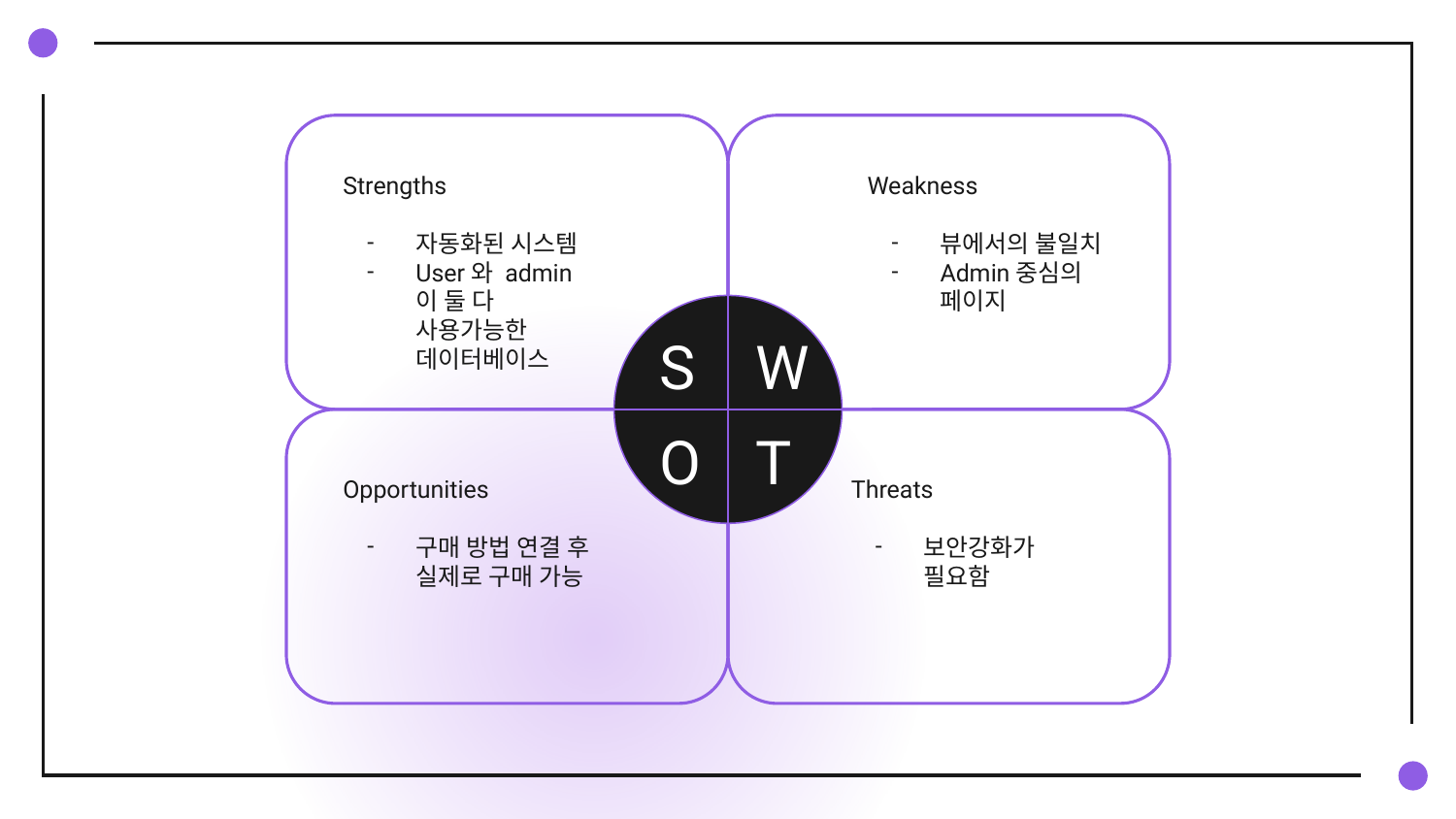

Strengths

자동화된 시스템
User와 admin이 둘 다 사용가능한 데이터베이스
Weakness

뷰에서의 불일치
Admin중심의 페이지

S
W

O

T
Opportunities

구매 방법 연결 후 실제로 구매 가능
Threats

보안강화가 필요함